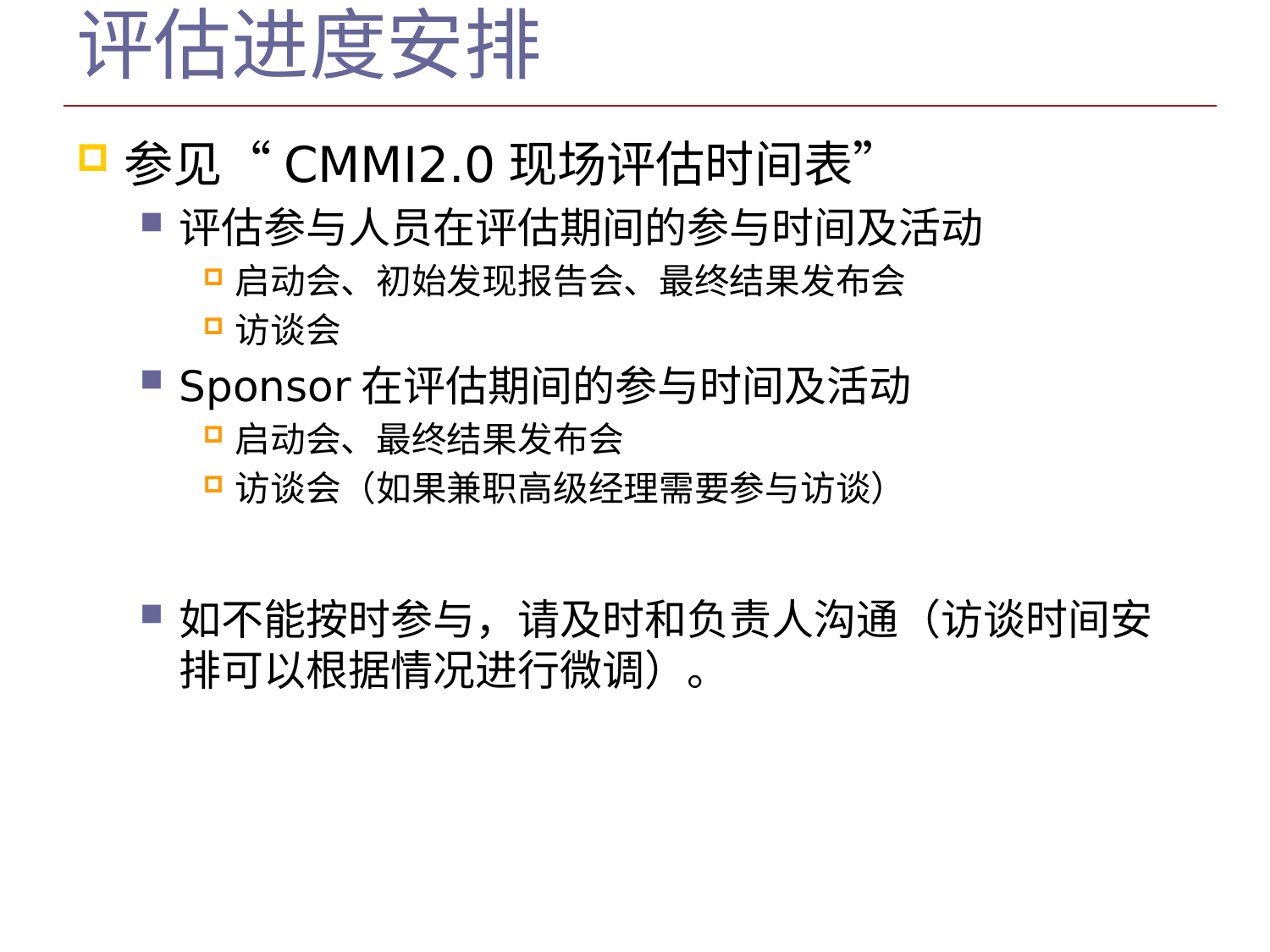

# 评估进度安排
参见“CMMI2.0现场评估时间表”
评估参与人员在评估期间的参与时间及活动
启动会、初始发现报告会、最终结果发布会
访谈会
Sponsor在评估期间的参与时间及活动
启动会、最终结果发布会
访谈会（如果兼职高级经理需要参与访谈）

如不能按时参与，请及时和负责人沟通（访谈时间安排可以根据情况进行微调）。